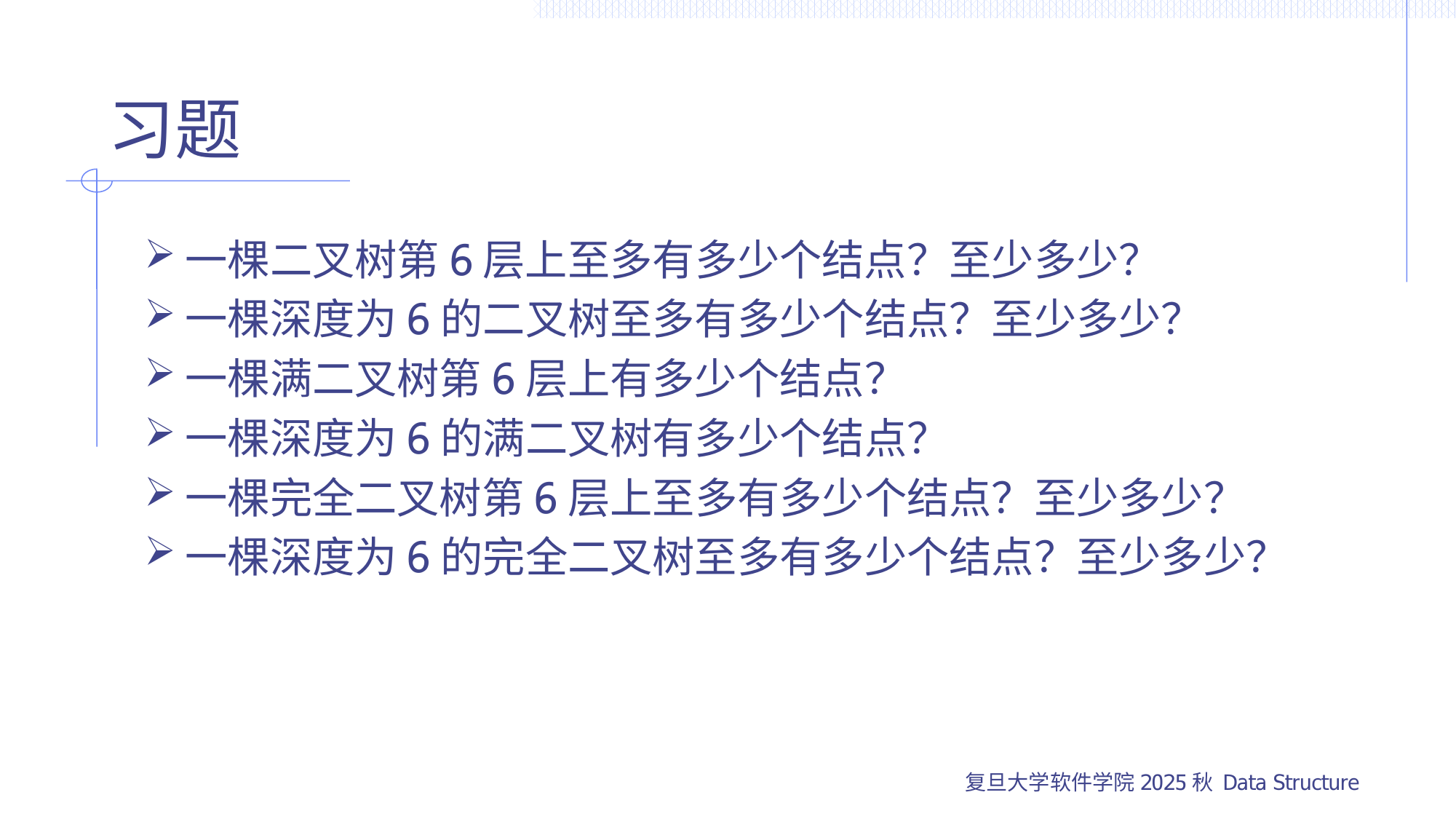

# 习题
一棵二叉树第6层上至多有多少个结点？至少多少？
一棵深度为6的二叉树至多有多少个结点？至少多少？
一棵满二叉树第6层上有多少个结点？
一棵深度为6的满二叉树有多少个结点？
一棵完全二叉树第6层上至多有多少个结点？至少多少？
一棵深度为6的完全二叉树至多有多少个结点？至少多少？